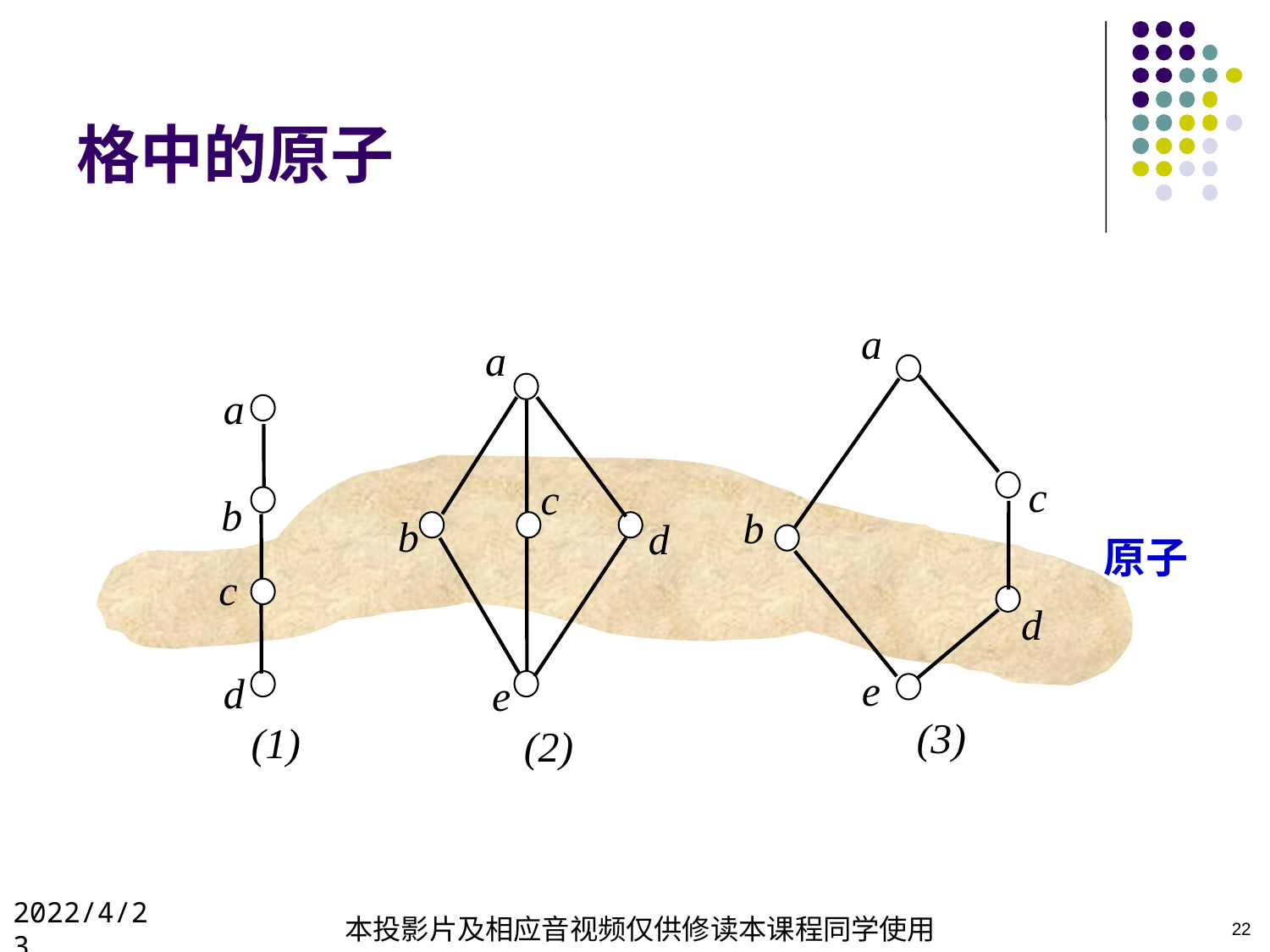

22
# 格中的原子
a
a

a

c

c

b

b
b

d

原子

c

d

e
d
e

(3)
(1)
(2)
2022/4/23
本投影片及相应音视频仅供修读本课程同学使用